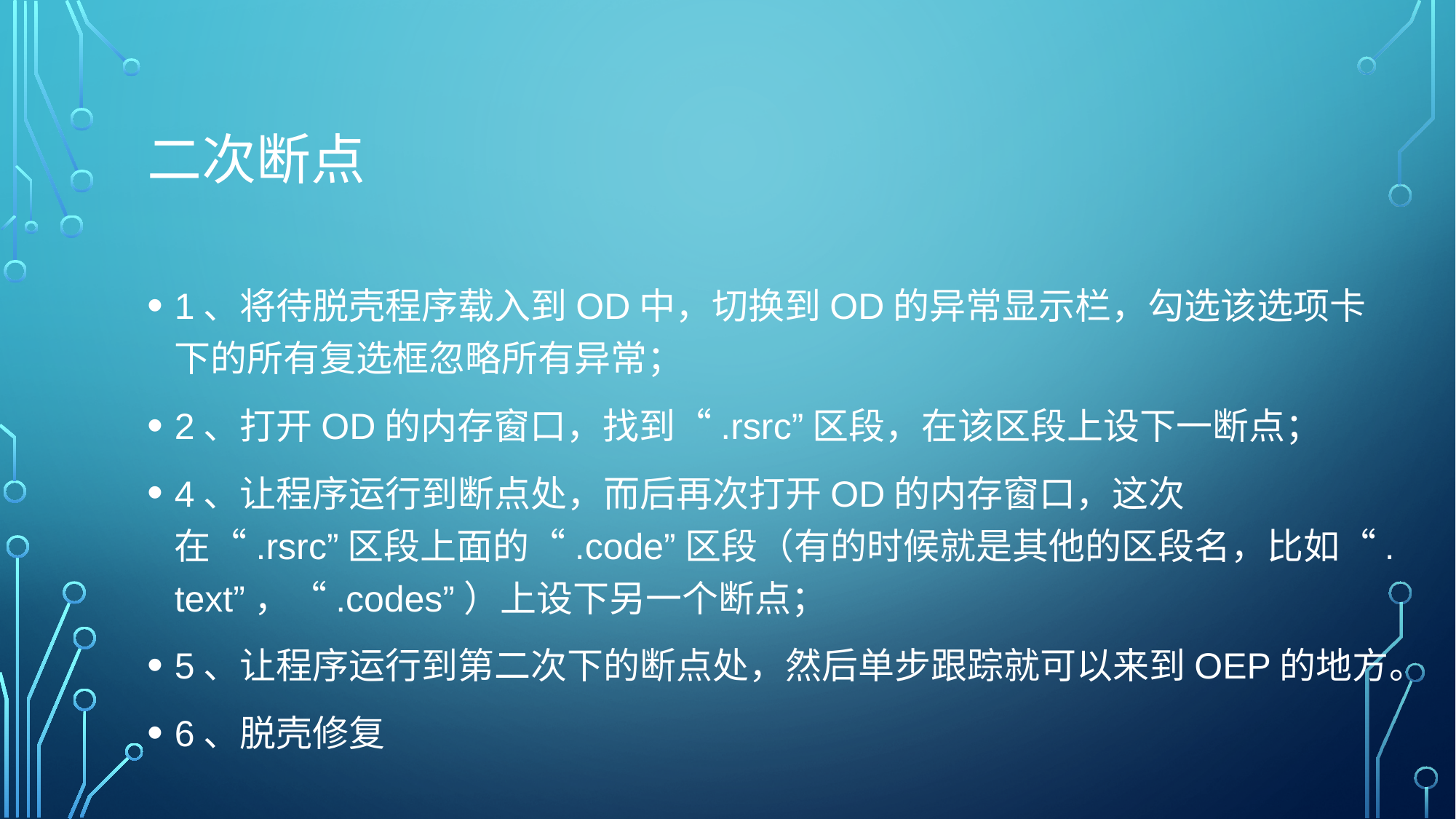

# 二次断点
1、将待脱壳程序载入到OD中，切换到OD的异常显示栏，勾选该选项卡下的所有复选框忽略所有异常；
2、打开OD的内存窗口，找到“.rsrc”区段，在该区段上设下一断点；
4、让程序运行到断点处，而后再次打开OD的内存窗口，这次在“.rsrc”区段上面的“.code”区段（有的时候就是其他的区段名，比如“.text”，“.codes”）上设下另一个断点；
5、让程序运行到第二次下的断点处，然后单步跟踪就可以来到OEP的地方。
6、脱壳修复